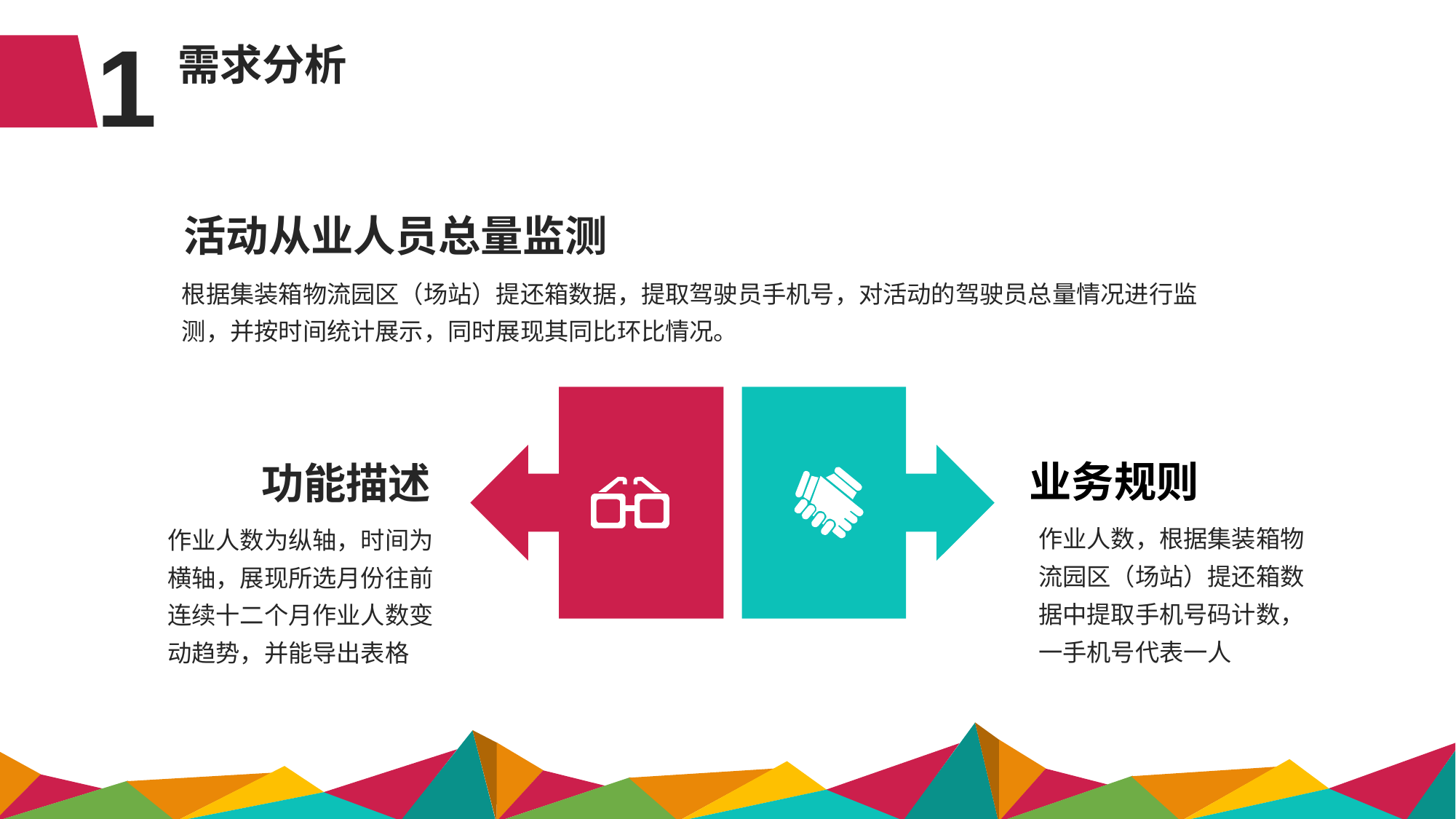

1
需求分析

活动从业人员总量监测
根据集装箱物流园区（场站）提还箱数据，提取驾驶员手机号，对活动的驾驶员总量情况进行监测，并按时间统计展示，同时展现其同比环比情况。

业务规则
功能描述

作业人数，根据集装箱物流园区（场站）提还箱数据中提取手机号码计数，一手机号代表一人
作业人数为纵轴，时间为横轴，展现所选月份往前连续十二个月作业人数变动趋势，并能导出表格